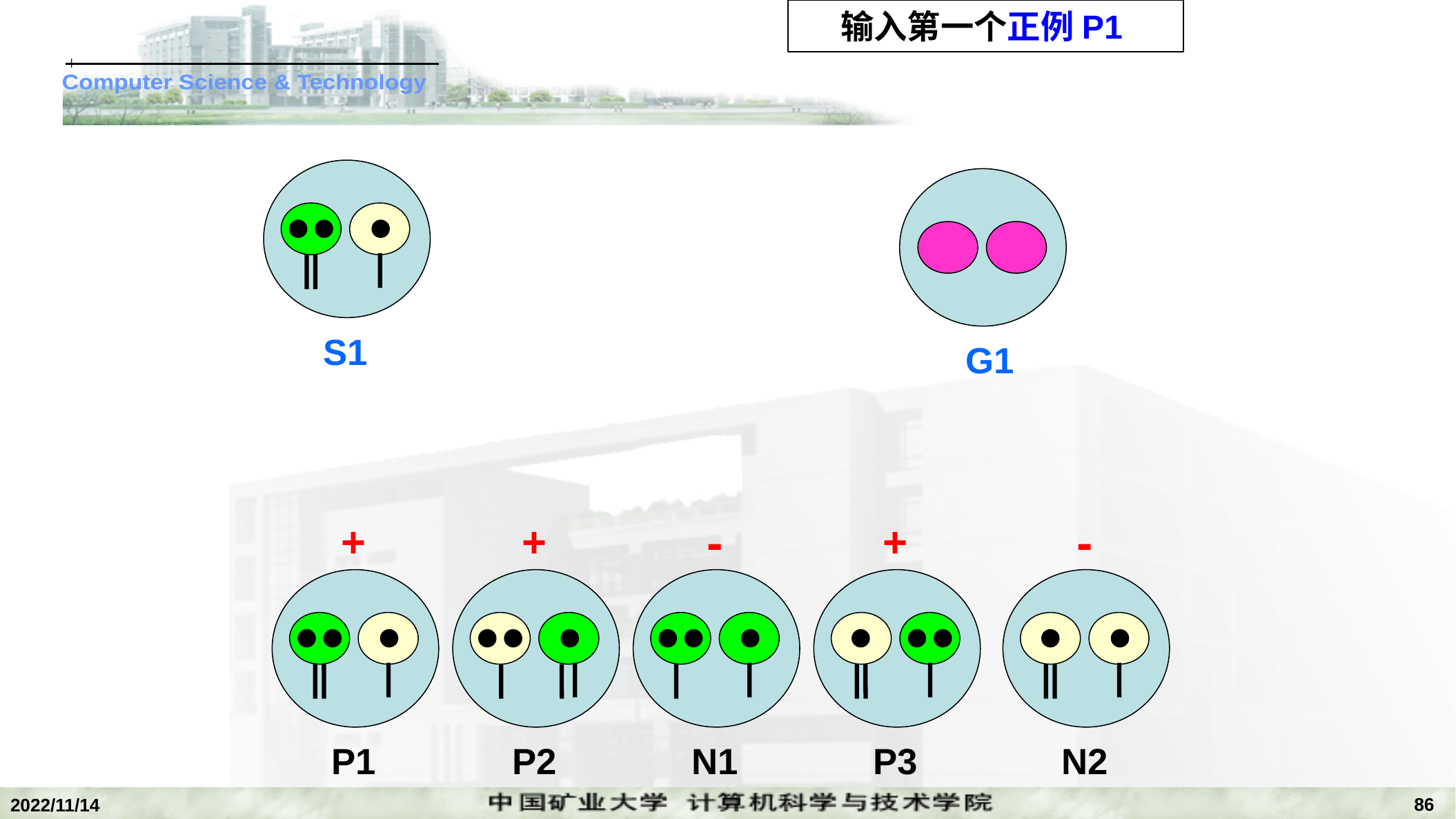

输入第一个正例P1

S1
G1
-
-
+
+
+

P1
P2
N1
P3
N2
86
2022/11/14